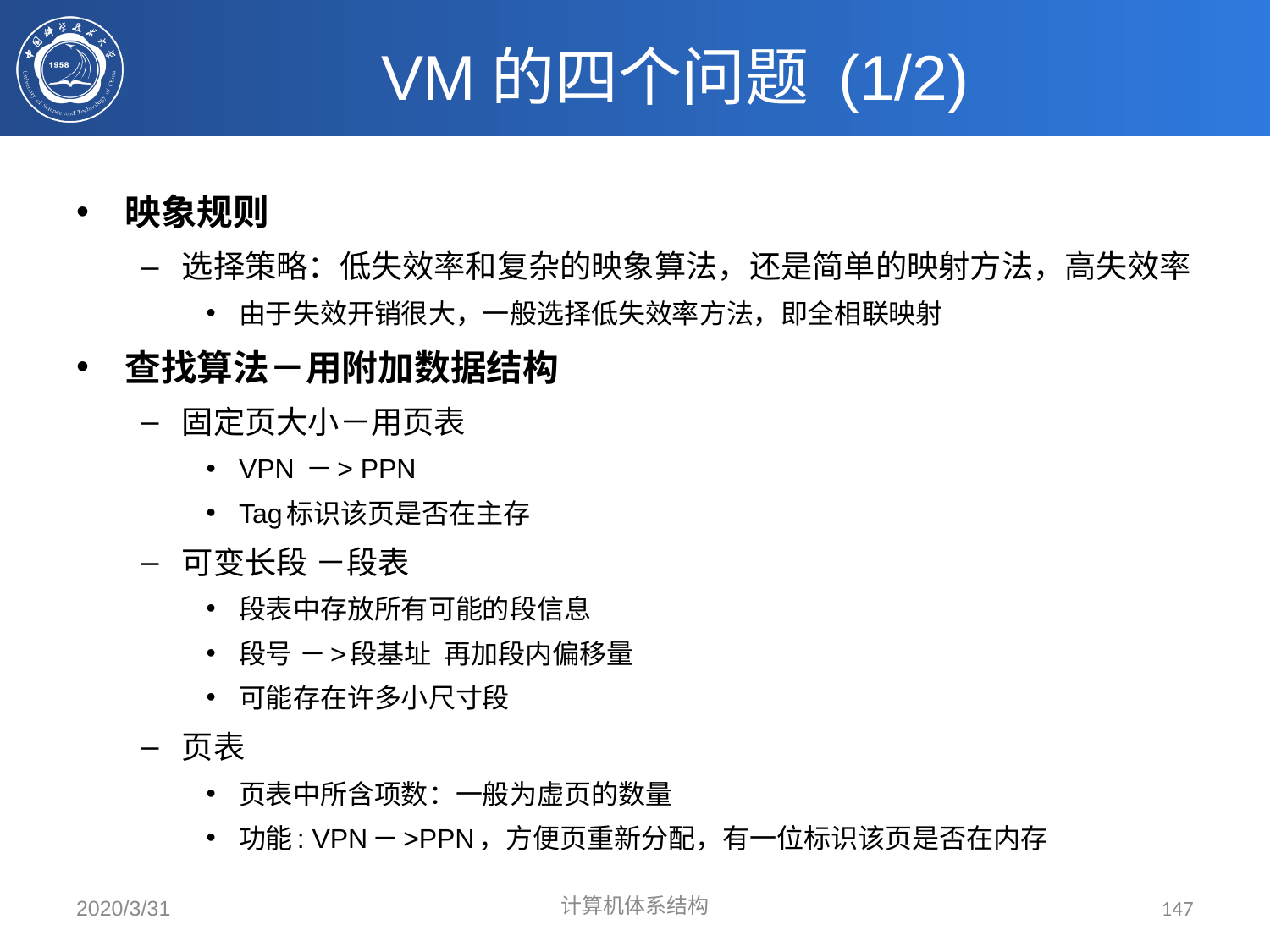

# VM的四个问题 (1/2)
映象规则
选择策略：低失效率和复杂的映象算法，还是简单的映射方法，高失效率
由于失效开销很大，一般选择低失效率方法，即全相联映射
查找算法－用附加数据结构
固定页大小－用页表
VPN －> PPN
Tag标识该页是否在主存
可变长段 －段表
段表中存放所有可能的段信息
段号 －>段基址  再加段内偏移量
可能存在许多小尺寸段
页表
页表中所含项数：一般为虚页的数量
功能: VPN－>PPN，方便页重新分配，有一位标识该页是否在内存
2020/3/31
计算机体系结构
147